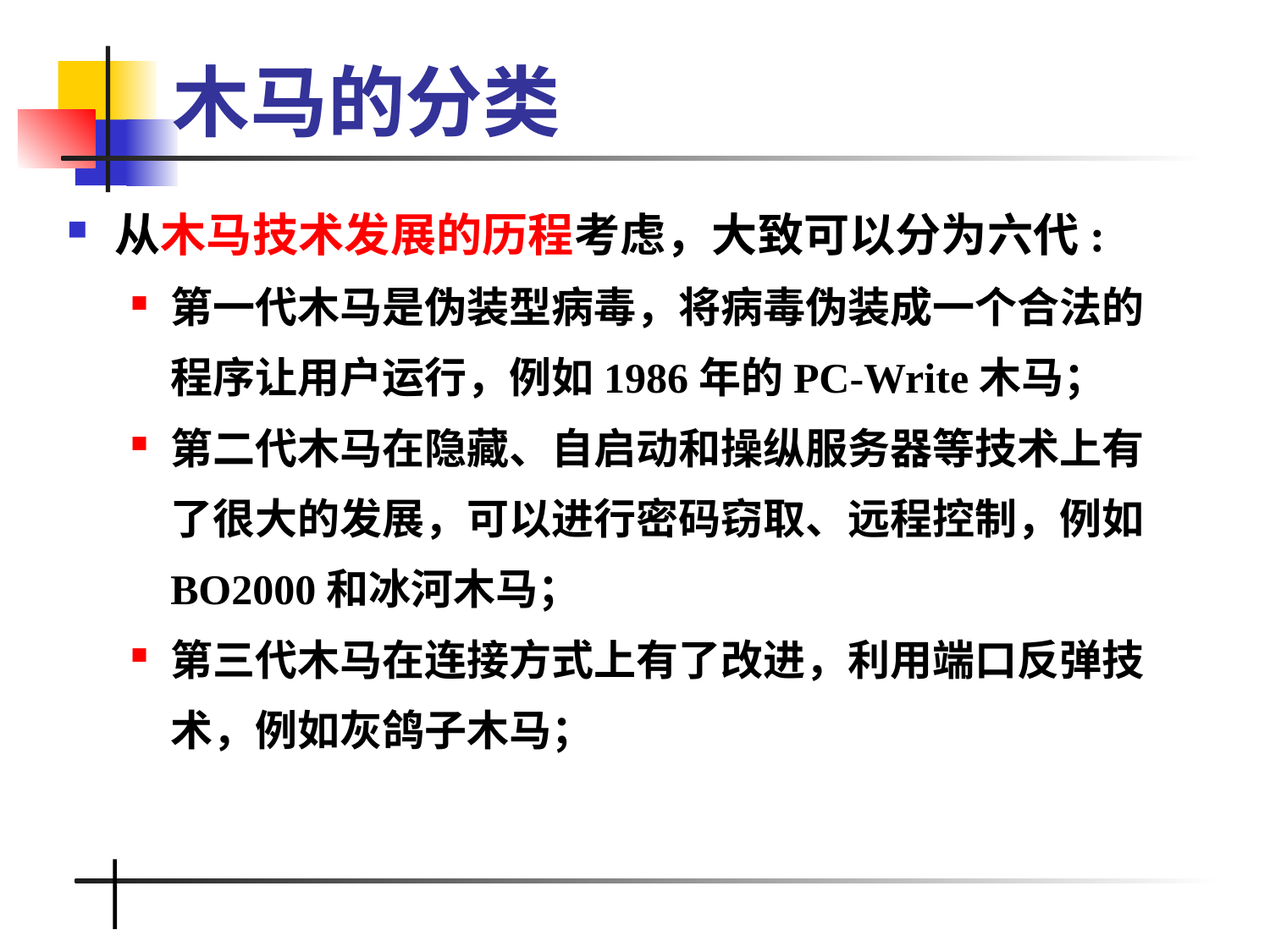

# 木马的分类
从木马技术发展的历程考虑，大致可以分为六代:
第一代木马是伪装型病毒，将病毒伪装成一个合法的程序让用户运行，例如1986年的PC-Write木马；
第二代木马在隐藏、自启动和操纵服务器等技术上有了很大的发展，可以进行密码窃取、远程控制，例如BO2000和冰河木马；
第三代木马在连接方式上有了改进，利用端口反弹技术，例如灰鸽子木马；